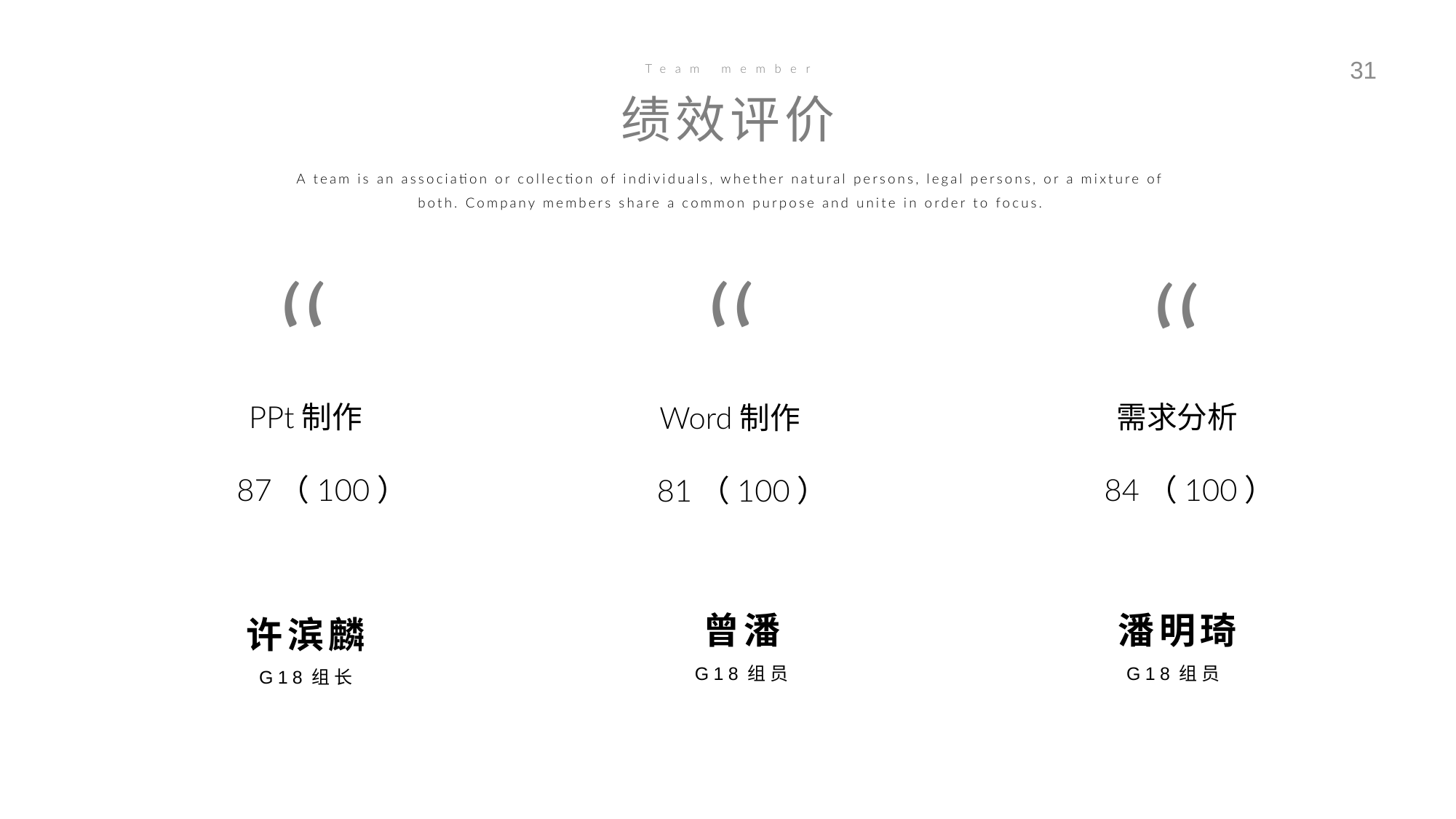

Team member
31
绩效评价
A team is an association or collection of individuals, whether natural persons, legal persons, or a mixture of both. Company members share a common purpose and unite in order to focus.
“
“
“
需求分析

   84（100）
PPt制作

    87（100）
Word制作

   81（100）
潘明琦
G18组员
曾潘
G18组员
许滨麟
G18组长